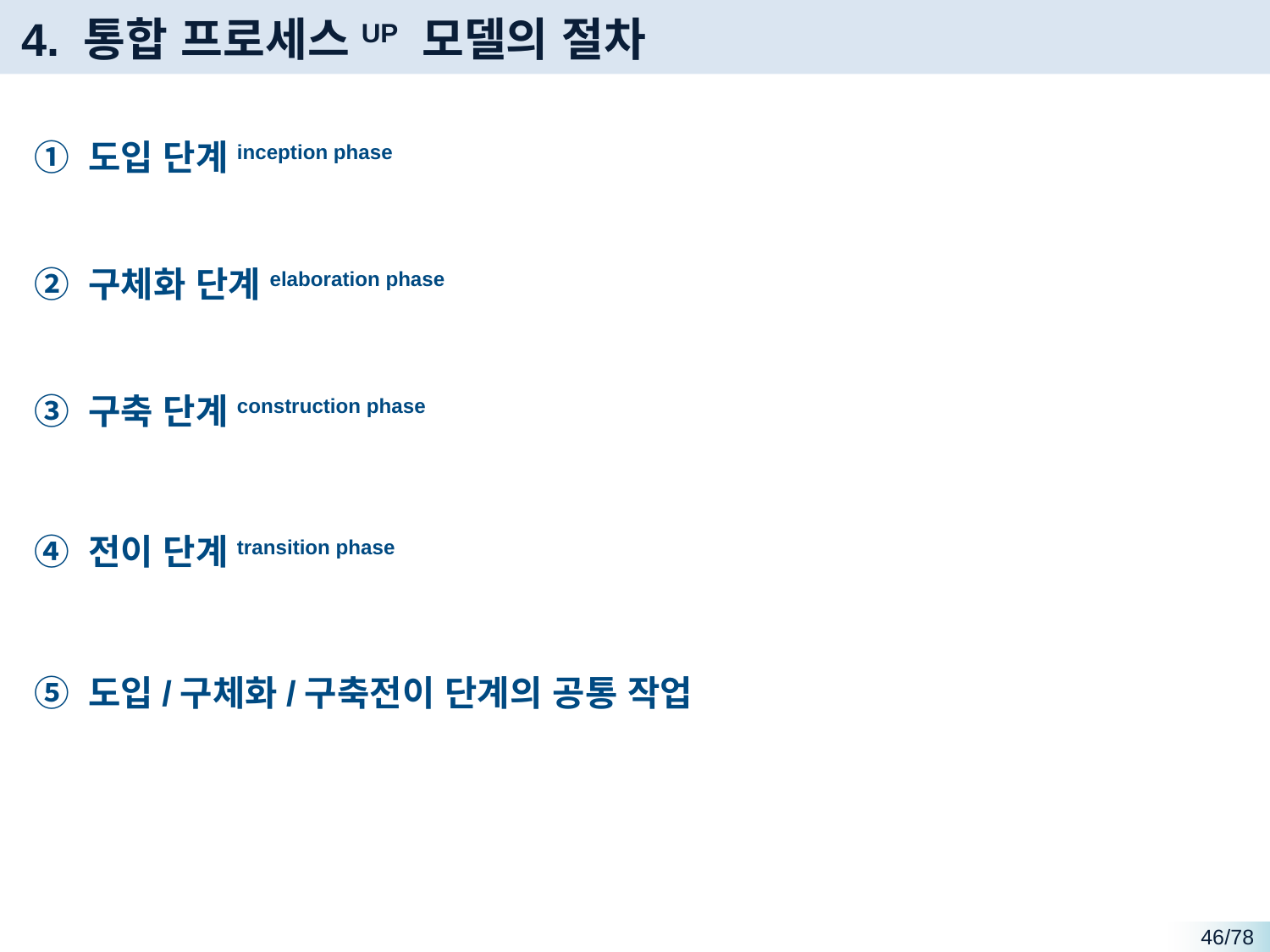

# 4. 통합 프로세스UP 모델의 절차
① 도입 단계inception phase

② 구체화 단계elaboration phase

③ 구축 단계construction phase

④ 전이 단계transition phase

⑤ 도입/구체화/구축전이 단계의 공통 작업